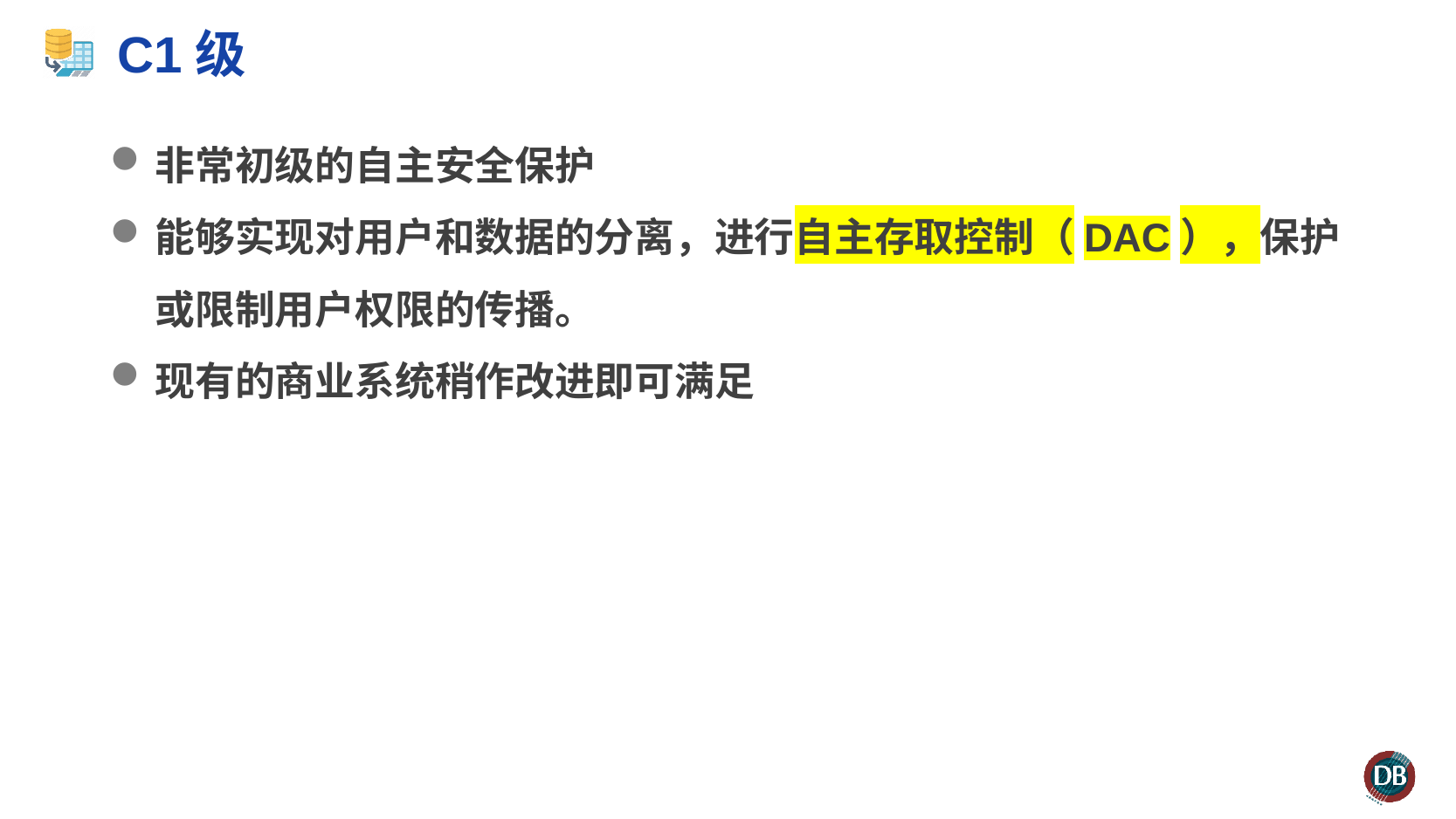

# C1级
非常初级的自主安全保护
能够实现对用户和数据的分离，进行自主存取控制（DAC），保护或限制用户权限的传播。
现有的商业系统稍作改进即可满足